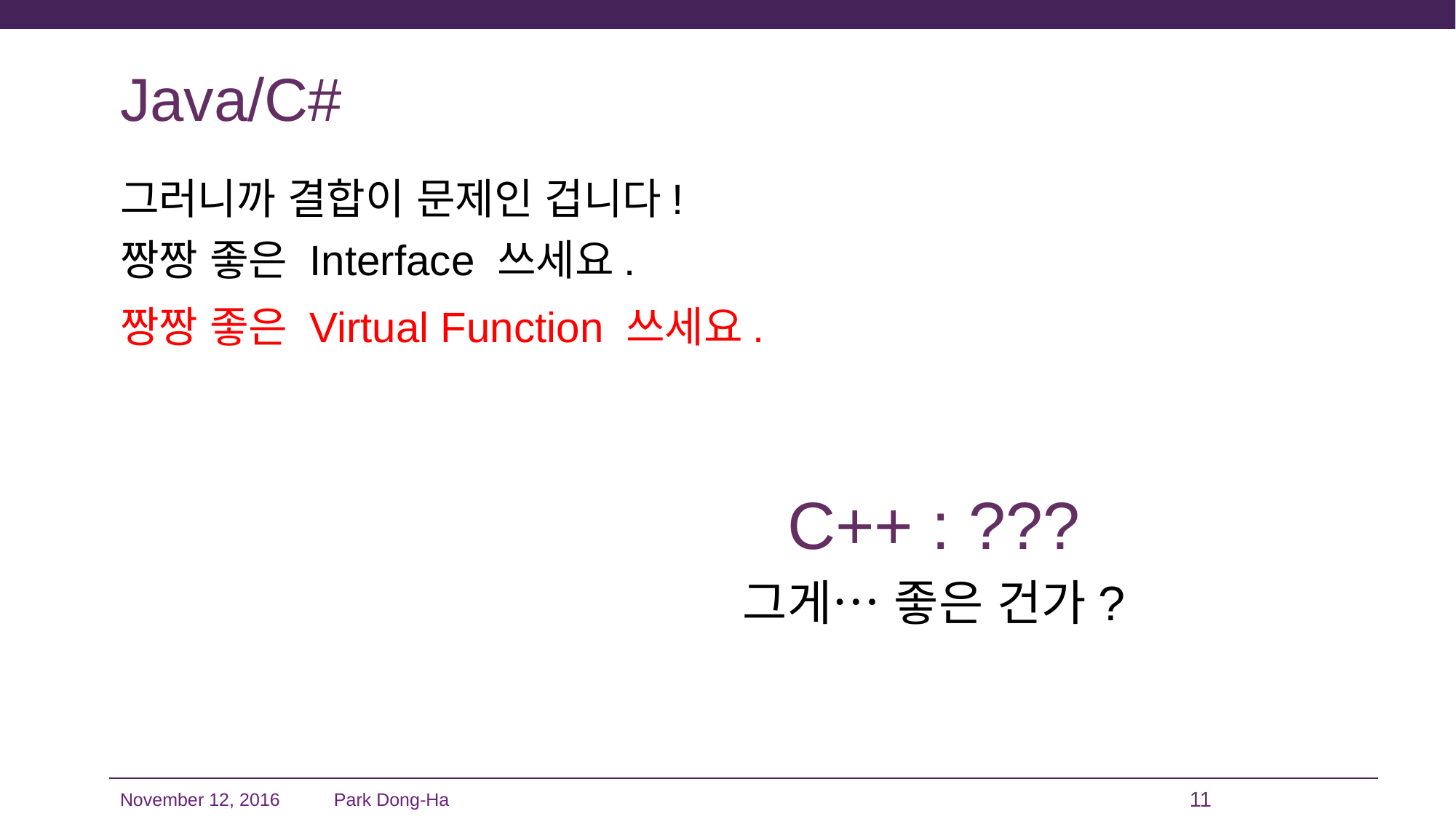

# Java/C#
그러니까 결합이 문제인 겁니다!
짱짱 좋은 Interface 쓰세요.

짱짱 좋은 Virtual Function 쓰세요.

C++ : ???
그게… 좋은 건가?
Park Dong-Ha
11